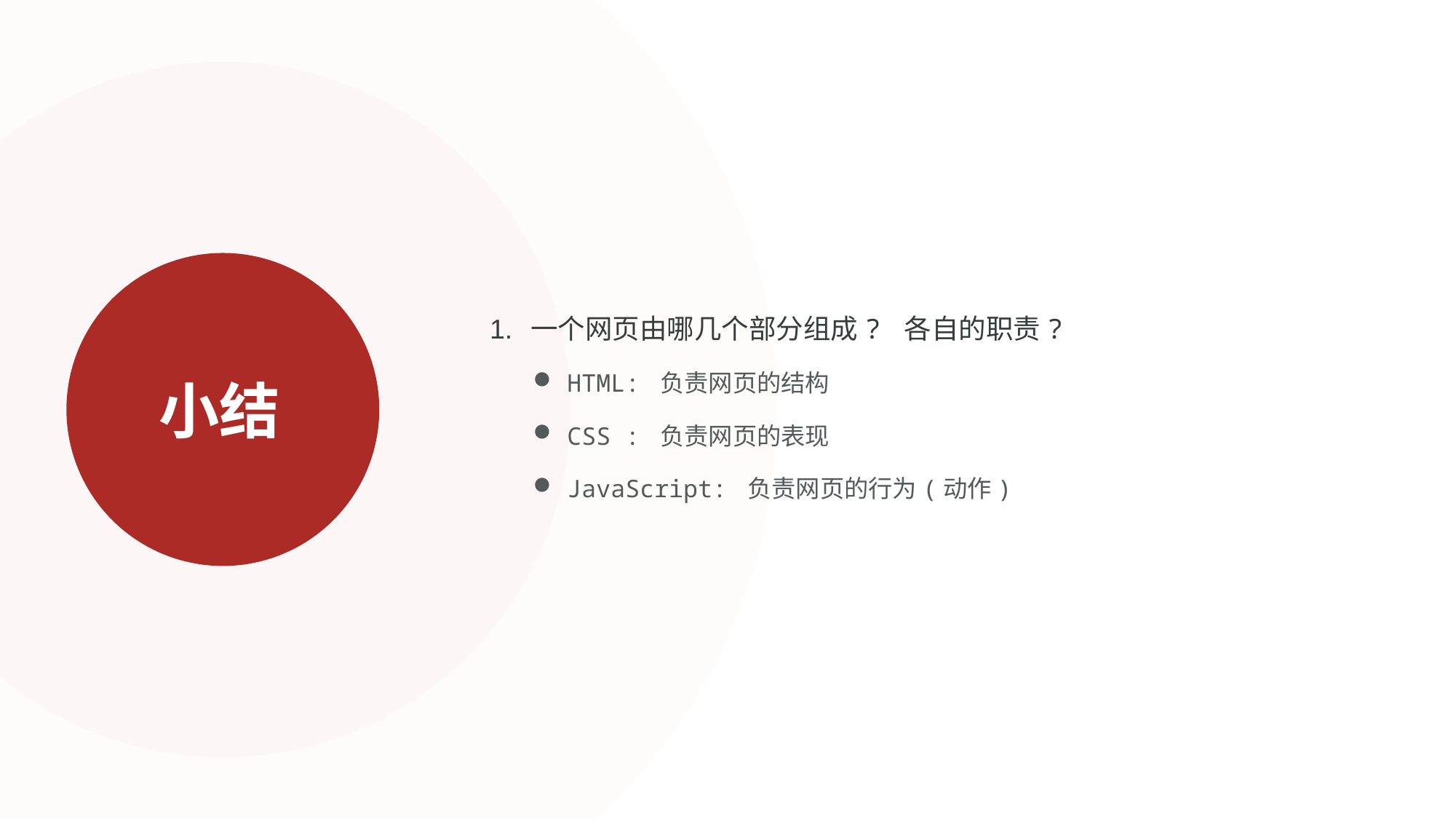

一个网页由哪几个部分组成? 各自的职责?
HTML: 负责网页的结构
CSS : 负责网页的表现
JavaScript: 负责网页的行为(动作)